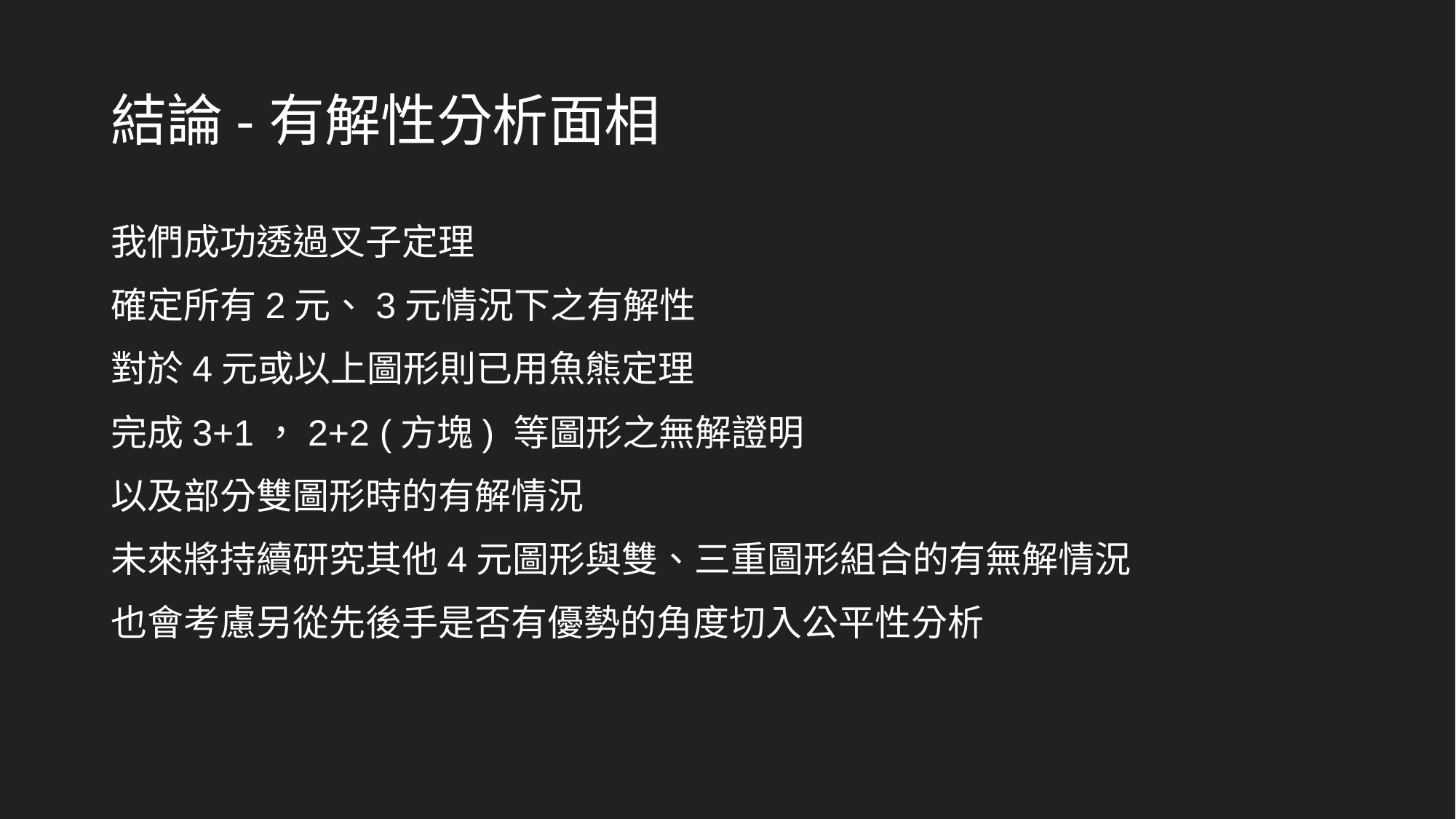

# 結論-有解性分析面相
我們成功透過叉子定理
確定所有2元、3元情況下之有解性
對於4元或以上圖形則已用魚熊定理
完成3+1，2+2 (方塊) 等圖形之無解證明
以及部分雙圖形時的有解情況
未來將持續研究其他4元圖形與雙、三重圖形組合的有無解情況
也會考慮另從先後手是否有優勢的角度切入公平性分析